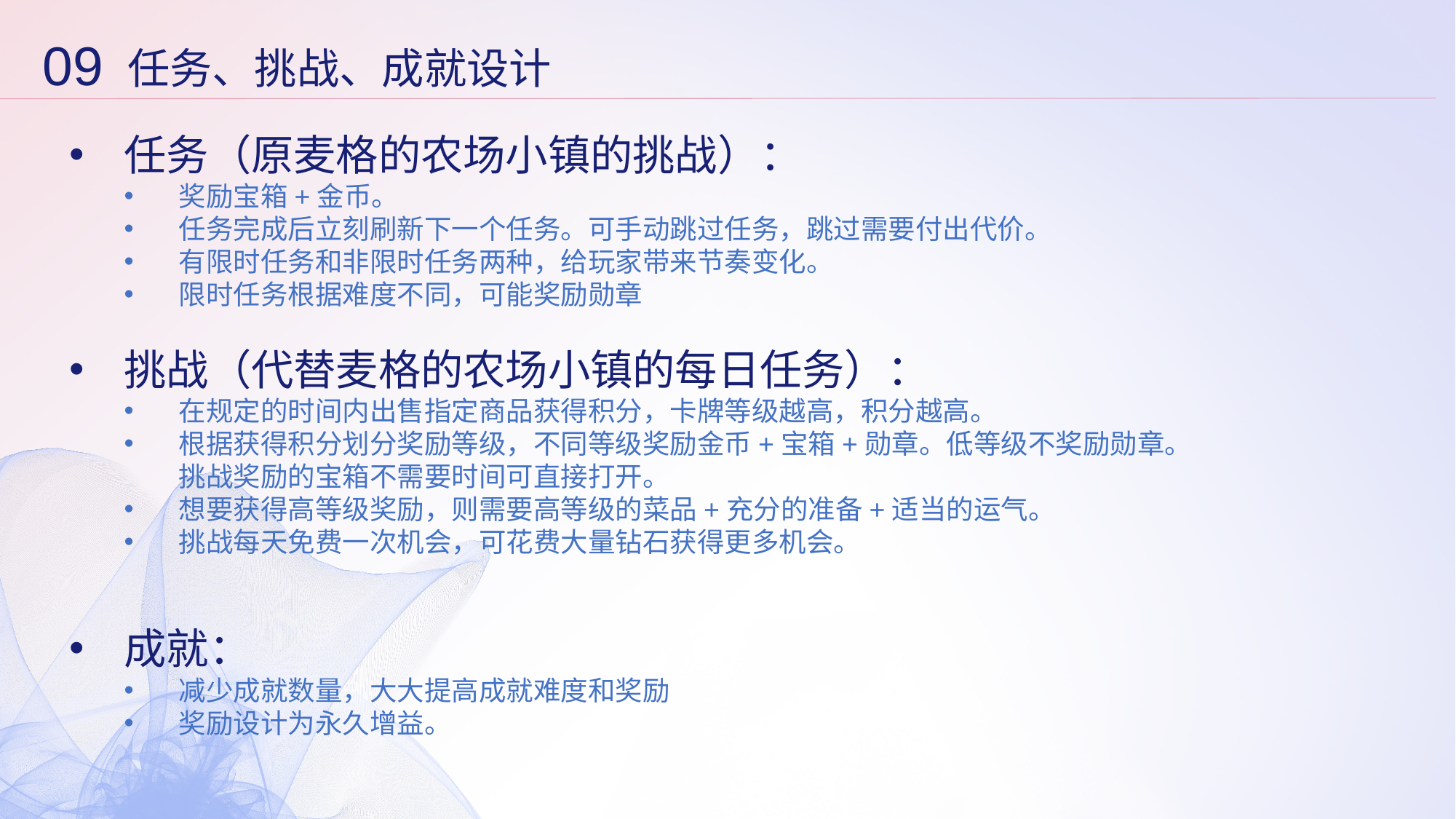

09
任务、挑战、成就设计
任务（原麦格的农场小镇的挑战）：
奖励宝箱+金币。
任务完成后立刻刷新下一个任务。可手动跳过任务，跳过需要付出代价。
有限时任务和非限时任务两种，给玩家带来节奏变化。
限时任务根据难度不同，可能奖励勋章
挑战（代替麦格的农场小镇的每日任务）：
在规定的时间内出售指定商品获得积分，卡牌等级越高，积分越高。
根据获得积分划分奖励等级，不同等级奖励金币+宝箱+勋章。低等级不奖励勋章。挑战奖励的宝箱不需要时间可直接打开。
想要获得高等级奖励，则需要高等级的菜品+充分的准备+适当的运气。
挑战每天免费一次机会，可花费大量钻石获得更多机会。
成就：
减少成就数量，大大提高成就难度和奖励
奖励设计为永久增益。